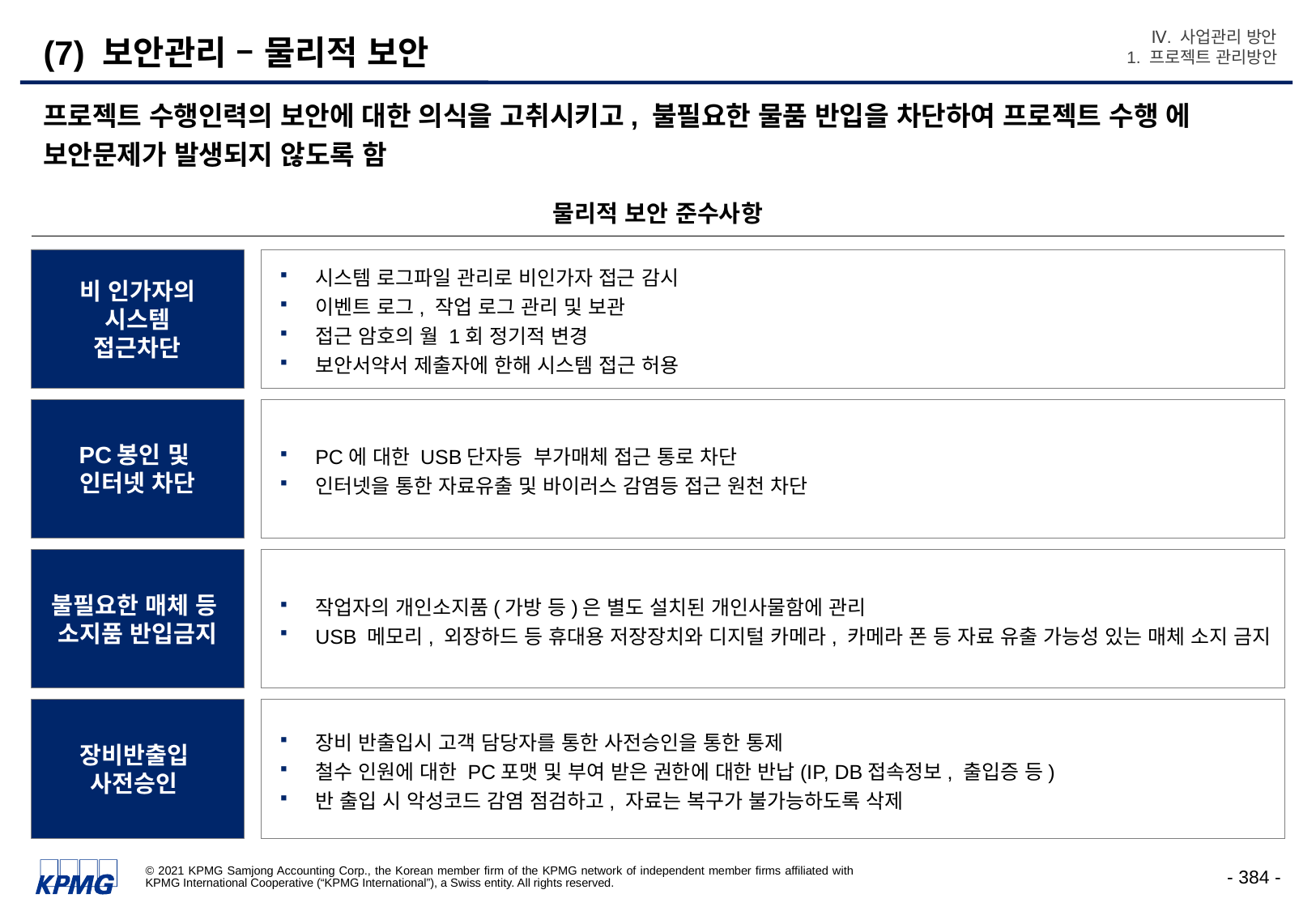

Ⅳ. 사업관리 방안
1. 프로젝트 관리방안
# (7) 보안관리 – 물리적 보안
프로젝트 수행인력의 보안에 대한 의식을 고취시키고, 불필요한 물품 반입을 차단하여 프로젝트 수행 에 보안문제가 발생되지 않도록 함
물리적 보안 준수사항
비 인가자의
시스템
접근차단
시스템 로그파일 관리로 비인가자 접근 감시
이벤트 로그, 작업 로그 관리 및 보관
접근 암호의 월 1회 정기적 변경
보안서약서 제출자에 한해 시스템 접근 허용
PC봉인 및
인터넷 차단
PC에 대한 USB단자등  부가매체 접근 통로 차단
인터넷을 통한 자료유출 및 바이러스 감염등 접근 원천 차단
불필요한 매체 등
소지품 반입금지
작업자의 개인소지품(가방 등)은 별도 설치된 개인사물함에 관리
USB 메모리, 외장하드 등 휴대용 저장장치와 디지털 카메라, 카메라 폰 등 자료 유출 가능성 있는 매체 소지 금지
장비반출입
사전승인
장비 반출입시 고객 담당자를 통한 사전승인을 통한 통제
철수 인원에 대한 PC포맷 및 부여 받은 권한에 대한 반납(IP, DB접속정보, 출입증 등)
반 출입 시 악성코드 감염 점검하고, 자료는 복구가 불가능하도록 삭제